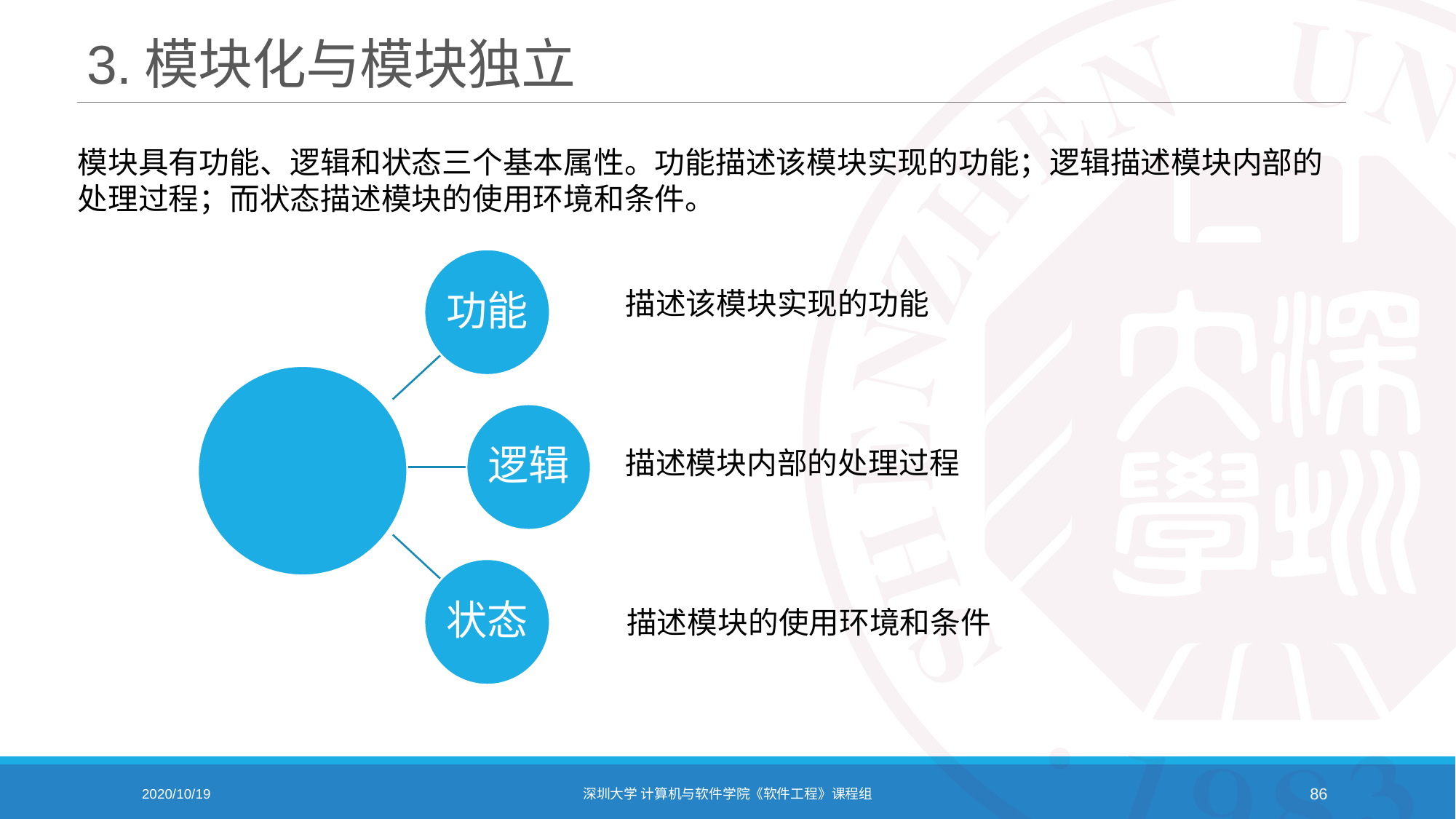

# 3.模块化与模块独立
模块具有功能、逻辑和状态三个基本属性。功能描述该模块实现的功能；逻辑描述模块内部的处理过程；而状态描述模块的使用环境和条件。
功能

逻辑

状态

描述该模块实现的功能
描述模块内部的处理过程
描述模块的使用环境和条件
2020/10/19
深圳大学 计算机与软件学院《软件工程》课程组
86